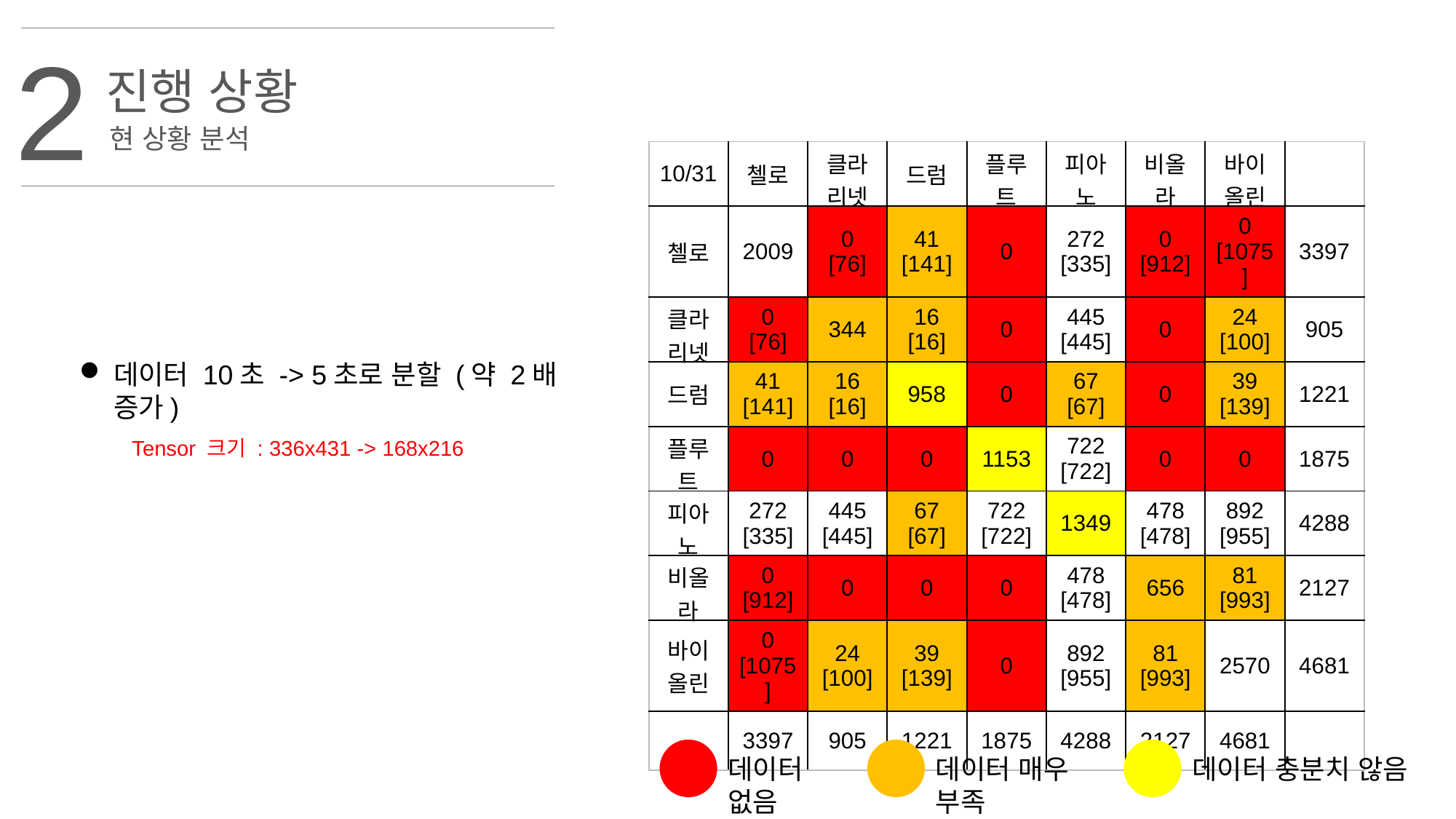

2
진행 상황
현 상황 분석
| 10/31 | 첼로 | 클라리넷 | 드럼 | 플루트 | 피아노 | 비올라 | 바이올린 |  |
| --- | --- | --- | --- | --- | --- | --- | --- | --- |
| 첼로 | 2009 | 0 [76] | 41 [141] | 0 | 272 [335] | 0 [912] | 0 [1075] | 3397 |
| 클라리넷 | 0 [76] | 344 | 16 [16] | 0 | 445 [445] | 0 | 24 [100] | 905 |
| 드럼 | 41 [141] | 16 [16] | 958 | 0 | 67 [67] | 0 | 39 [139] | 1221 |
| 플루트 | 0 | 0 | 0 | 1153 | 722 [722] | 0 | 0 | 1875 |
| 피아노 | 272 [335] | 445 [445] | 67 [67] | 722 [722] | 1349 | 478 [478] | 892 [955] | 4288 |
| 비올라 | 0 [912] | 0 | 0 | 0 | 478 [478] | 656 | 81 [993] | 2127 |
| 바이올린 | 0 [1075] | 24 [100] | 39 [139] | 0 | 892 [955] | 81 [993] | 2570 | 4681 |
|  | 3397 | 905 | 1221 | 1875 | 4288 | 2127 | 4681 |  |
데이터 10초 -> 5초로 분할 (약 2배 증가)

Tensor 크기 : 336x431 -> 168x216

데이터 없음
데이터 매우 부족
데이터 충분치 않음